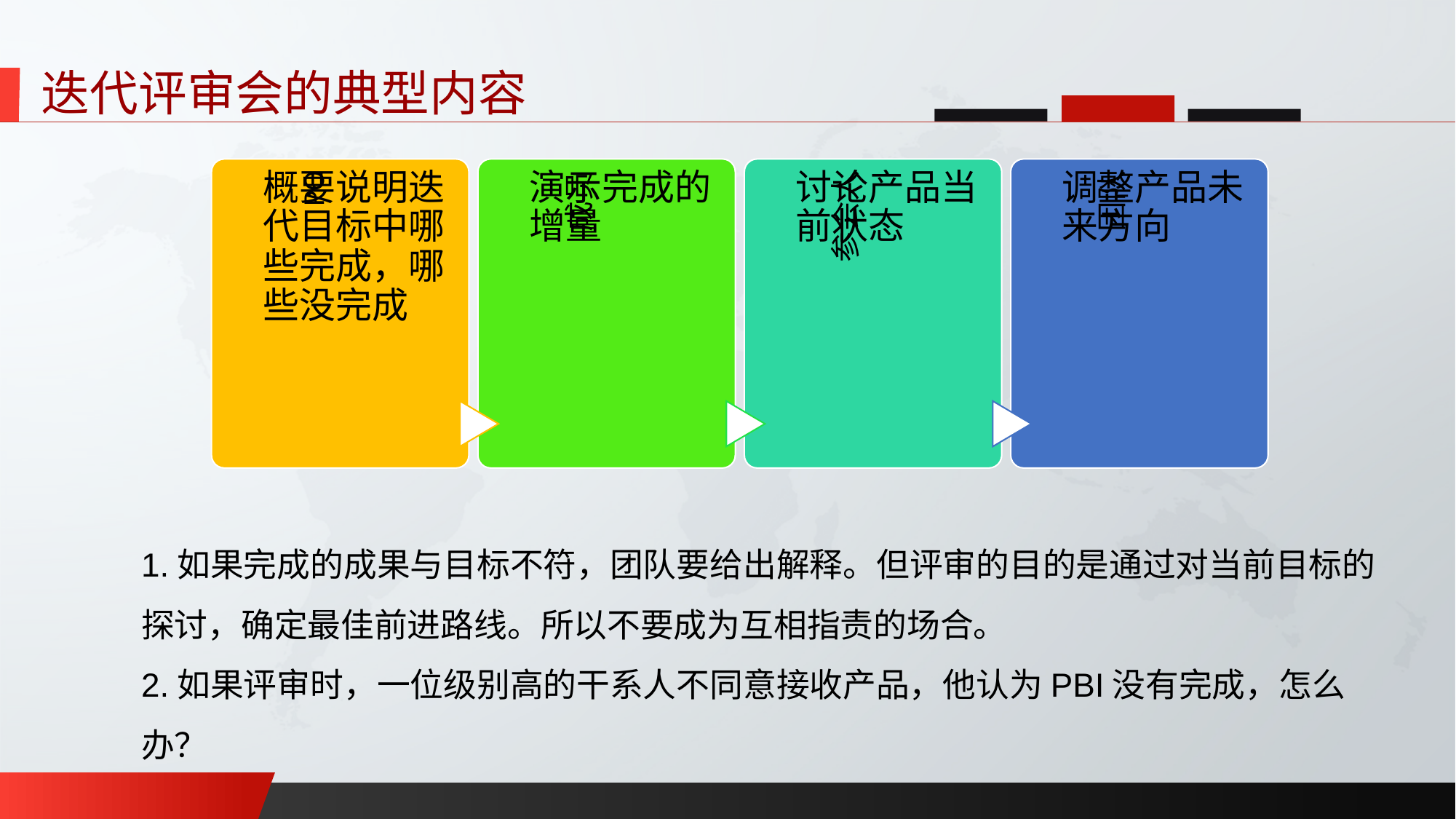

迭代评审会的典型内容

PO
概要说明迭代目标中哪些完成，哪些没完成
成员
演示完成的增量
参会人
讨论产品当前状态
团队
调整产品未来方向

1.如果完成的成果与目标不符，团队要给出解释。但评审的目的是通过对当前目标的探讨，确定最佳前进路线。所以不要成为互相指责的场合。
2.如果评审时，一位级别高的干系人不同意接收产品，他认为PBI没有完成，怎么办？